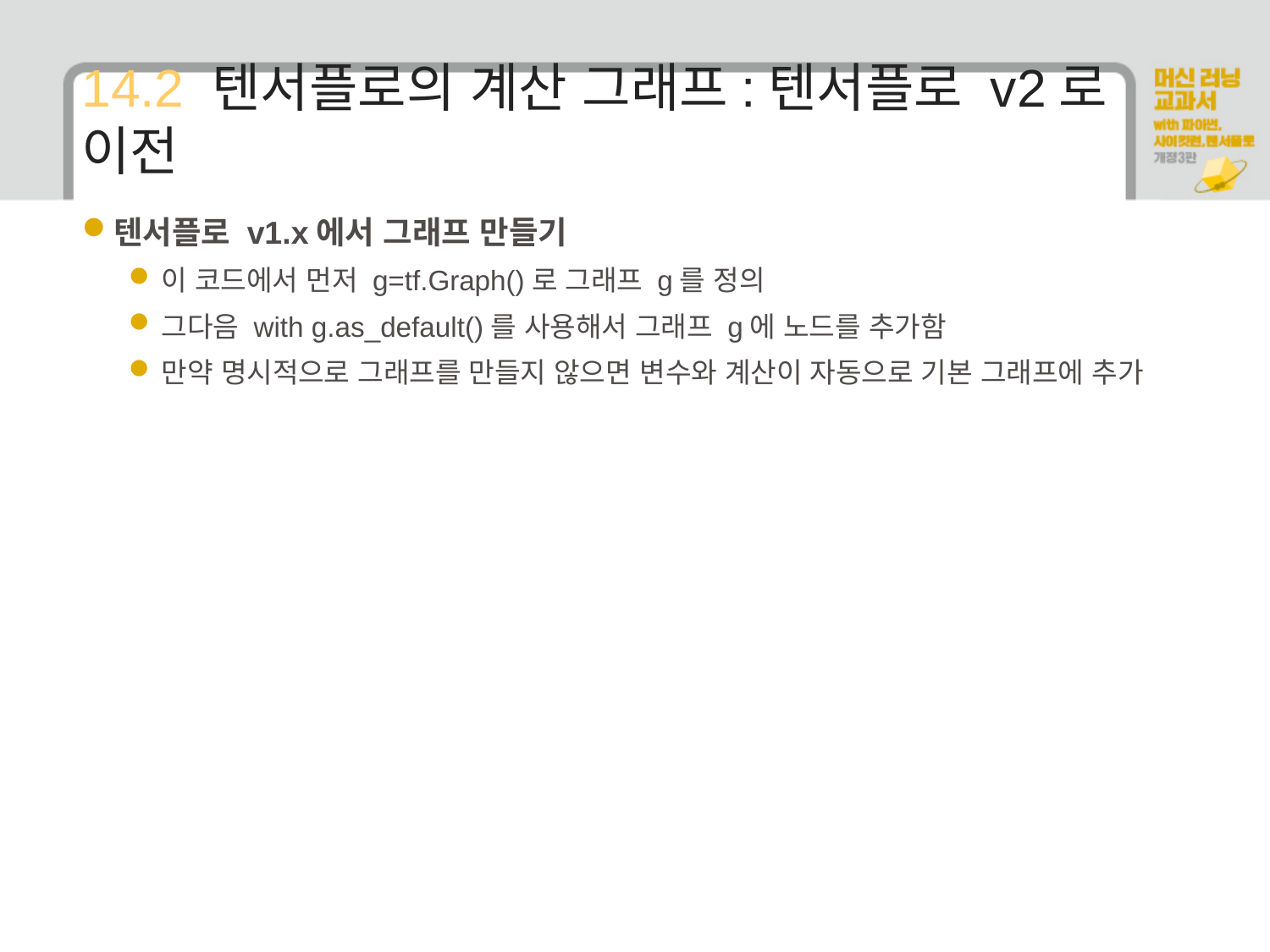

# 14.2 텐서플로의 계산 그래프:텐서플로 v2로 이전
텐서플로 v1.x에서 그래프 만들기
이 코드에서 먼저 g=tf.Graph()로 그래프 g를 정의
그다음 with g.as_default()를 사용해서 그래프 g에 노드를 추가함
만약 명시적으로 그래프를 만들지 않으면 변수와 계산이 자동으로 기본 그래프에 추가